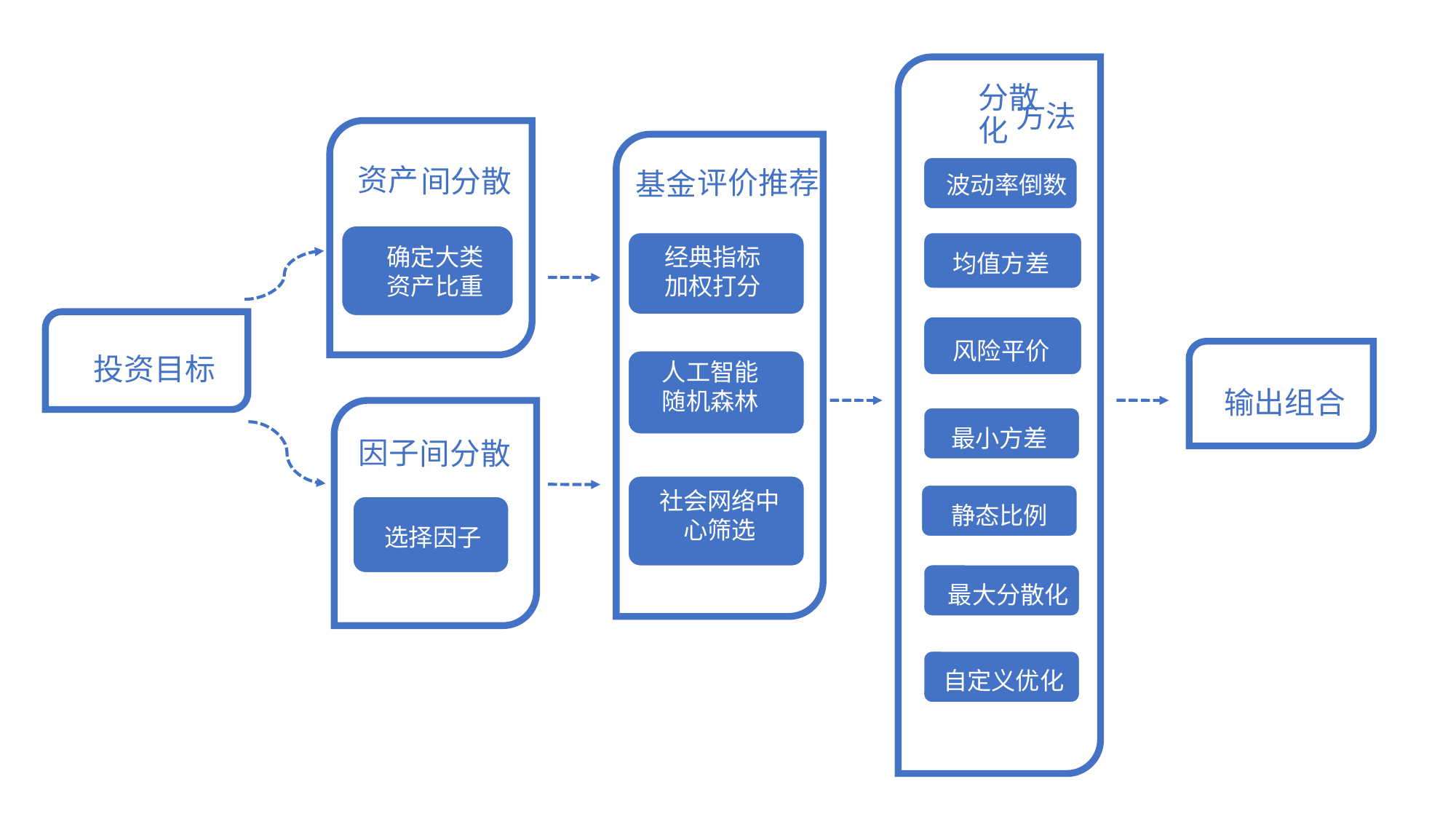

分散化
方法

资产
评价推荐
间分散

基金
波动率倒数

经典指标
加权打分
确定大类
资产比重
均值方差

风险平价

投资目标

人工智能
随机森林
输出组合

最小方差
因子

间分散

社会网络中
心筛选

静态比例

选择因子

最大分散化

自定义优化